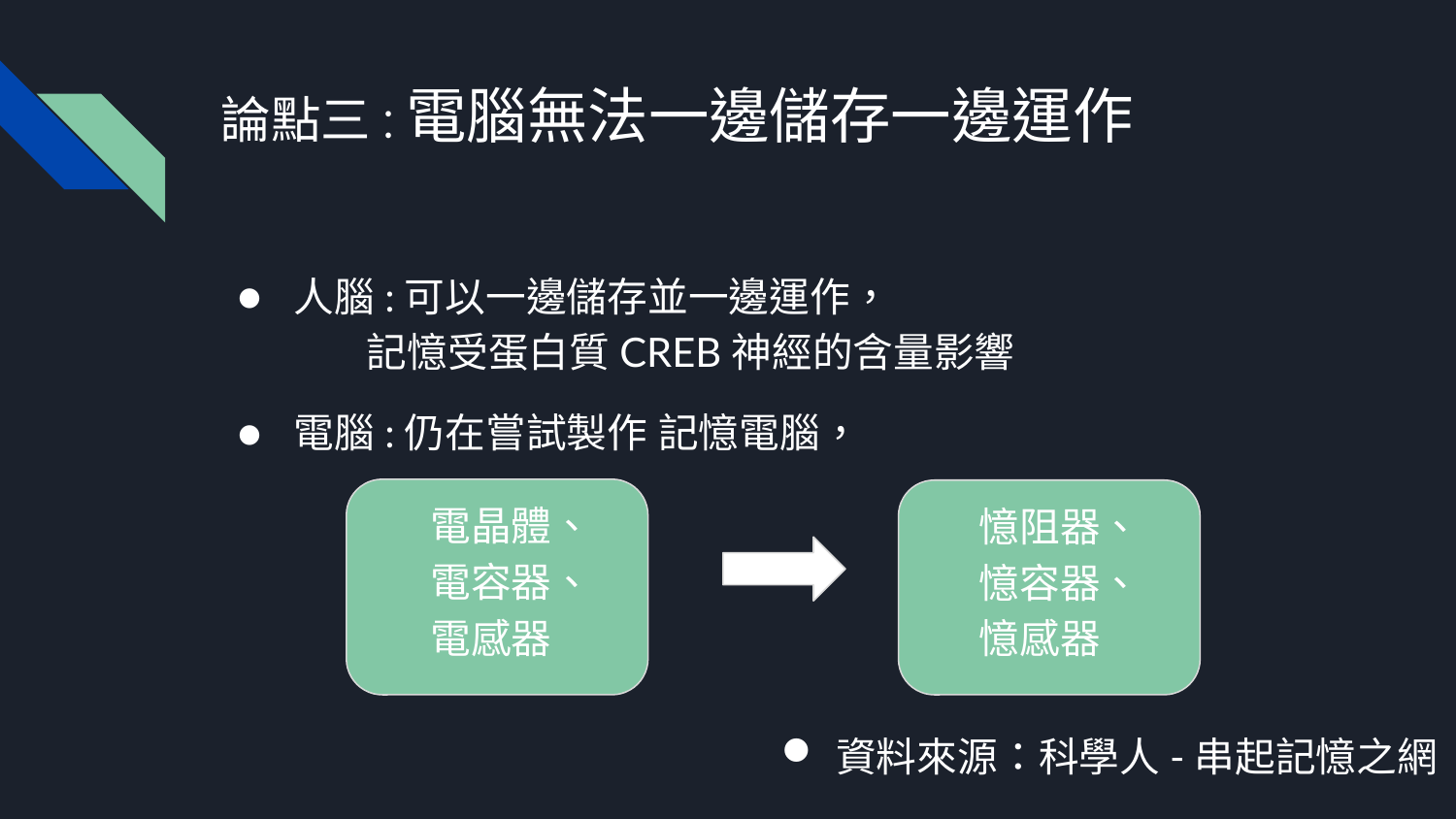

# 論點三:電腦無法一邊儲存一邊運作
人腦:可以一邊儲存並一邊運作，
記憶受蛋白質CREB神經的含量影響
電腦:仍在嘗試製作 記憶電腦，

電晶體、電容器、電感器

憶阻器、憶容器、憶感器

資料來源：科學人-串起記憶之網